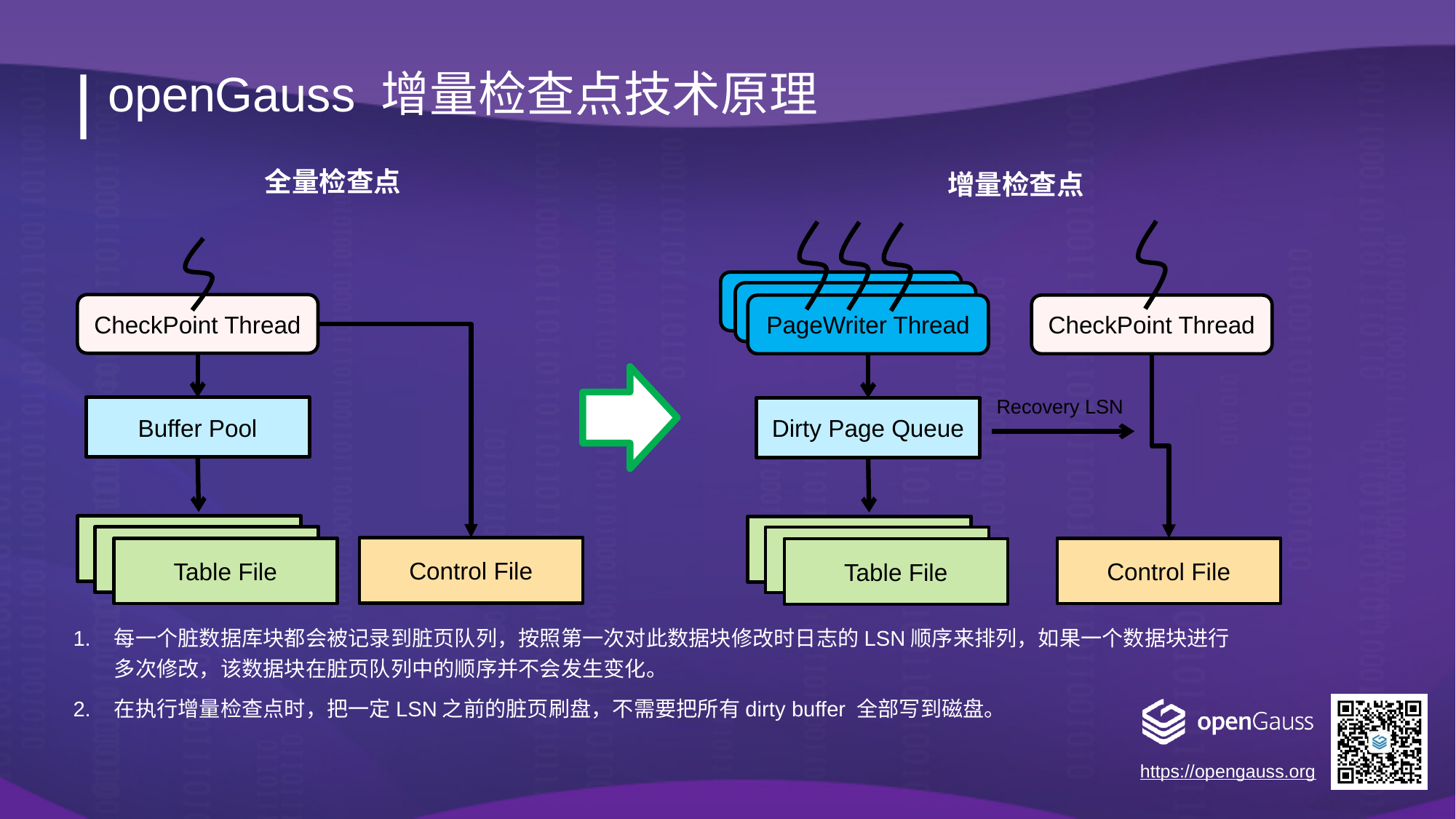

openGauss 增量检查点技术原理
全量检查点

CheckPoint Thread
Buffer Pool

Control File
Table File
增量检查点

PageWriter Thread
CheckPoint Thread
Recovery LSN
Dirty Page Queue

Control File
Table File

每一个脏数据库块都会被记录到脏页队列，按照第一次对此数据块修改时日志的LSN顺序来排列，如果一个数据块进行多次修改，该数据块在脏页队列中的顺序并不会发生变化。
在执行增量检查点时，把一定LSN之前的脏页刷盘，不需要把所有dirty buffer 全部写到磁盘。